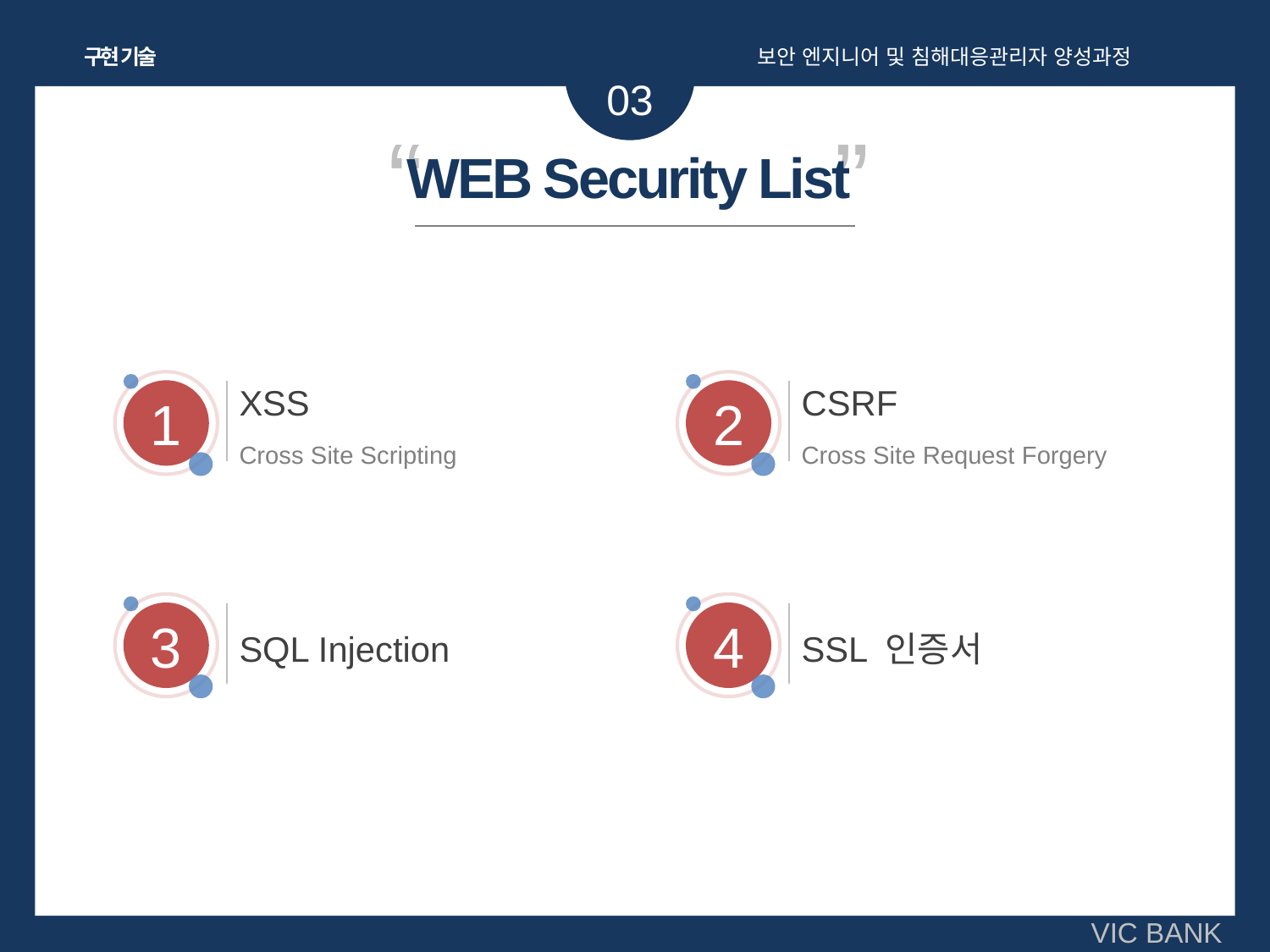

구현 기술
보안 엔지니어 및 침해대응관리자 양성과정
03

“              ”
WEB Security List

1

XSS
Cross Site Scripting

2

CSRF
Cross Site Request Forgery

3

SQL Injection

4

SSL 인증서
VIC BANK